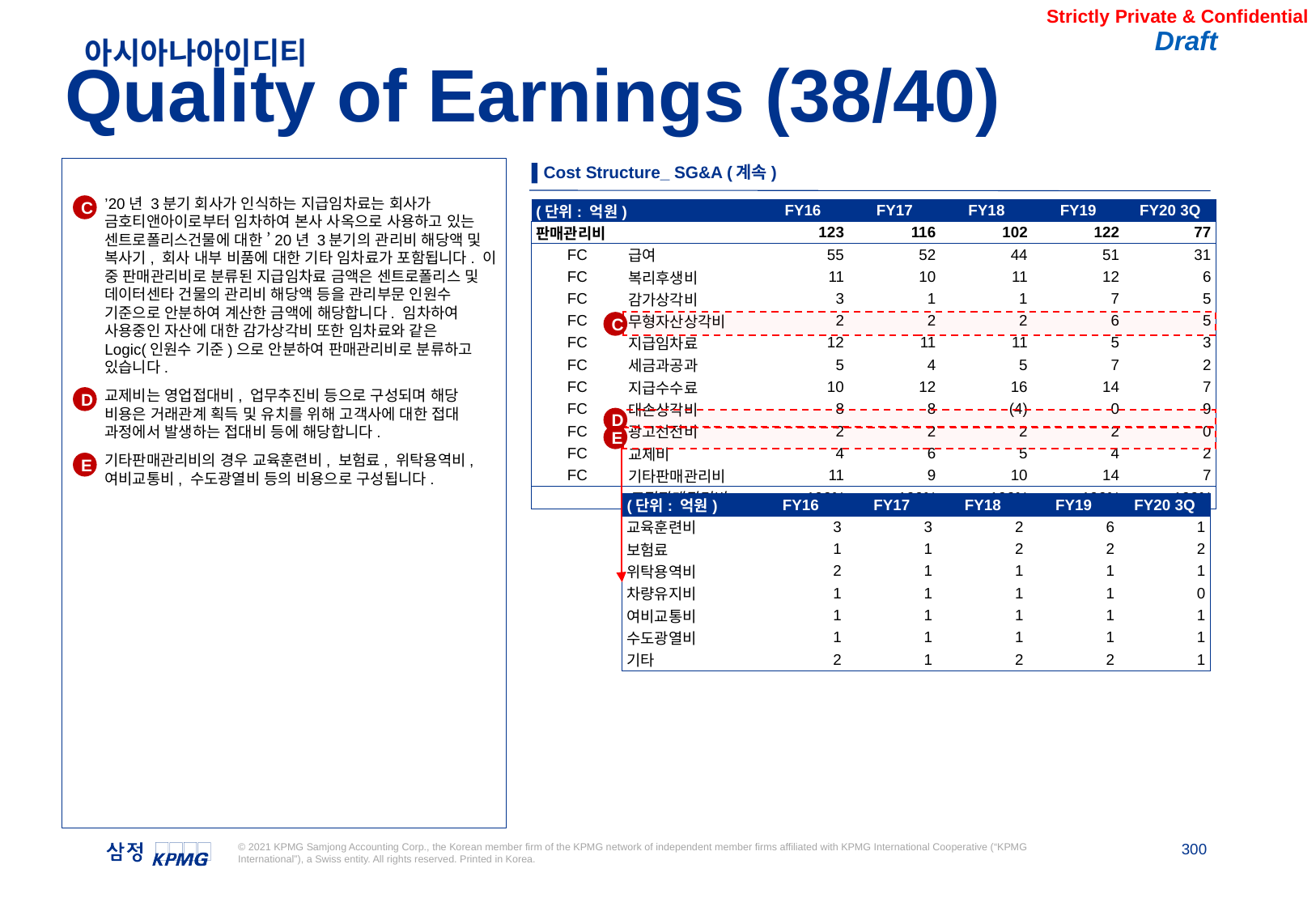

아시아나아이디티
Quality of Earnings (38/40)
▌Cost Structure_ SG&A (계속)

’20년 3분기 회사가 인식하는 지급임차료는 회사가 금호티앤아이로부터 임차하여 본사 사옥으로 사용하고 있는 센트로폴리스건물에 대한 ’20년 3분기의 관리비 해당액 및 복사기, 회사 내부 비품에 대한 기타 임차료가 포함됩니다. 이 중 판매관리비로 분류된 지급임차료 금액은 센트로폴리스 및 데이터센타 건물의 관리비 해당액 등을 관리부문 인원수 기준으로 안분하여 계산한 금액에 해당합니다. 임차하여 사용중인 자산에 대한 감가상각비 또한 임차료와 같은 Logic(인원수 기준)으로 안분하여 판매관리비로 분류하고 있습니다.
교제비는 영업접대비, 업무추진비 등으로 구성되며 해당 비용은 거래관계 획득 및 유치를 위해 고객사에 대한 접대 과정에서 발생하는 접대비 등에 해당합니다.
기타판매관리비의 경우 교육훈련비, 보험료, 위탁용역비, 여비교통비, 수도광열비 등의 비용으로 구성됩니다.

C
| (단위: 억원) |  | FY16 | FY17 | FY18 | FY19 | FY20 3Q |
| --- | --- | --- | --- | --- | --- | --- |
| 판매관리비 |  | 123 | 116 | 102 | 122 | 77 |
| FC | 급여 | 55 | 52 | 44 | 51 | 31 |
| FC | 복리후생비 | 11 | 10 | 11 | 12 | 6 |
| FC | 감가상각비 | 3 | 1 | 1 | 7 | 5 |
| FC | 무형자산상각비 | 2 | 2 | 2 | 6 | 5 |
| FC | 지급임차료 | 12 | 11 | 11 | 5 | 3 |
| FC | 세금과공과 | 5 | 4 | 5 | 7 | 2 |
| FC | 지급수수료 | 10 | 12 | 16 | 14 | 7 |
| FC | 대손상각비 | 8 | 8 | (4) | 0 | 9 |
| FC | 광고선전비 | 2 | 2 | 2 | 2 | 0 |
| FC | 교제비 | 4 | 6 | 5 | 4 | 2 |
| FC | 기타판매관리비 | 11 | 9 | 10 | 14 | 7 |
|  | 고정판매관리비% | 100% | 100% | 100% | 100% | 100% |

C
D
D

E

E
| (단위: 억원) | FY16 | FY17 | FY18 | FY19 | FY20 3Q |
| --- | --- | --- | --- | --- | --- |
| 교육훈련비 | 3 | 3 | 2 | 6 | 1 |
| 보험료 | 1 | 1 | 2 | 2 | 2 |
| 위탁용역비 | 2 | 1 | 1 | 1 | 1 |
| 차량유지비 | 1 | 1 | 1 | 1 | 0 |
| 여비교통비 | 1 | 1 | 1 | 1 | 1 |
| 수도광열비 | 1 | 1 | 1 | 1 | 1 |
| 기타 | 2 | 1 | 2 | 2 | 1 |